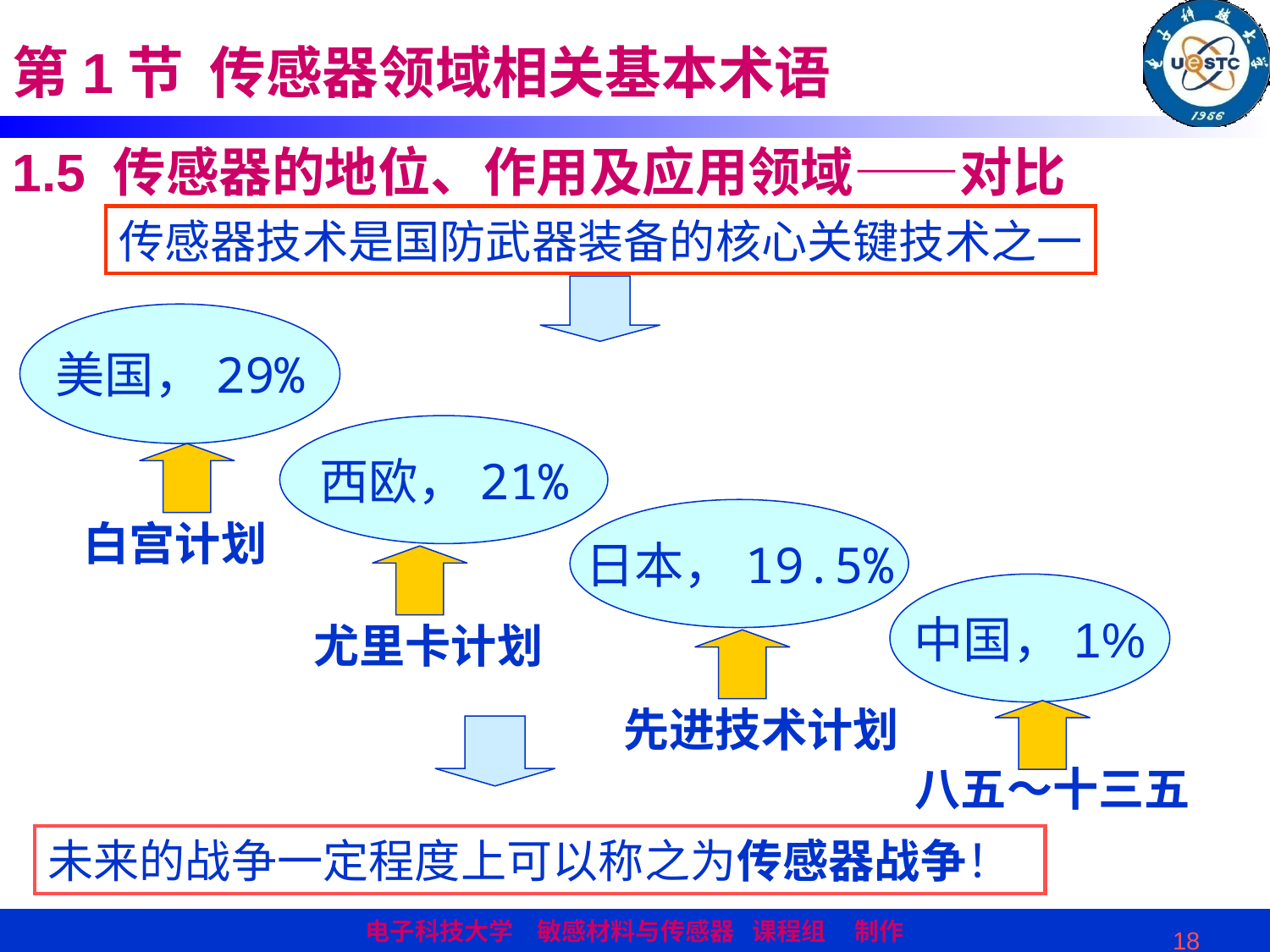

第1节  传感器领域相关基本术语
1.5 传感器的地位、作用及应用领域——对比
传感器技术是国防武器装备的核心关键技术之一

美国，29%
西欧，21%

日本，19.5%
白宫计划

中国，1%
尤里卡计划

     先进技术计划

    八五～十三五

未来的战争一定程度上可以称之为传感器战争！
18